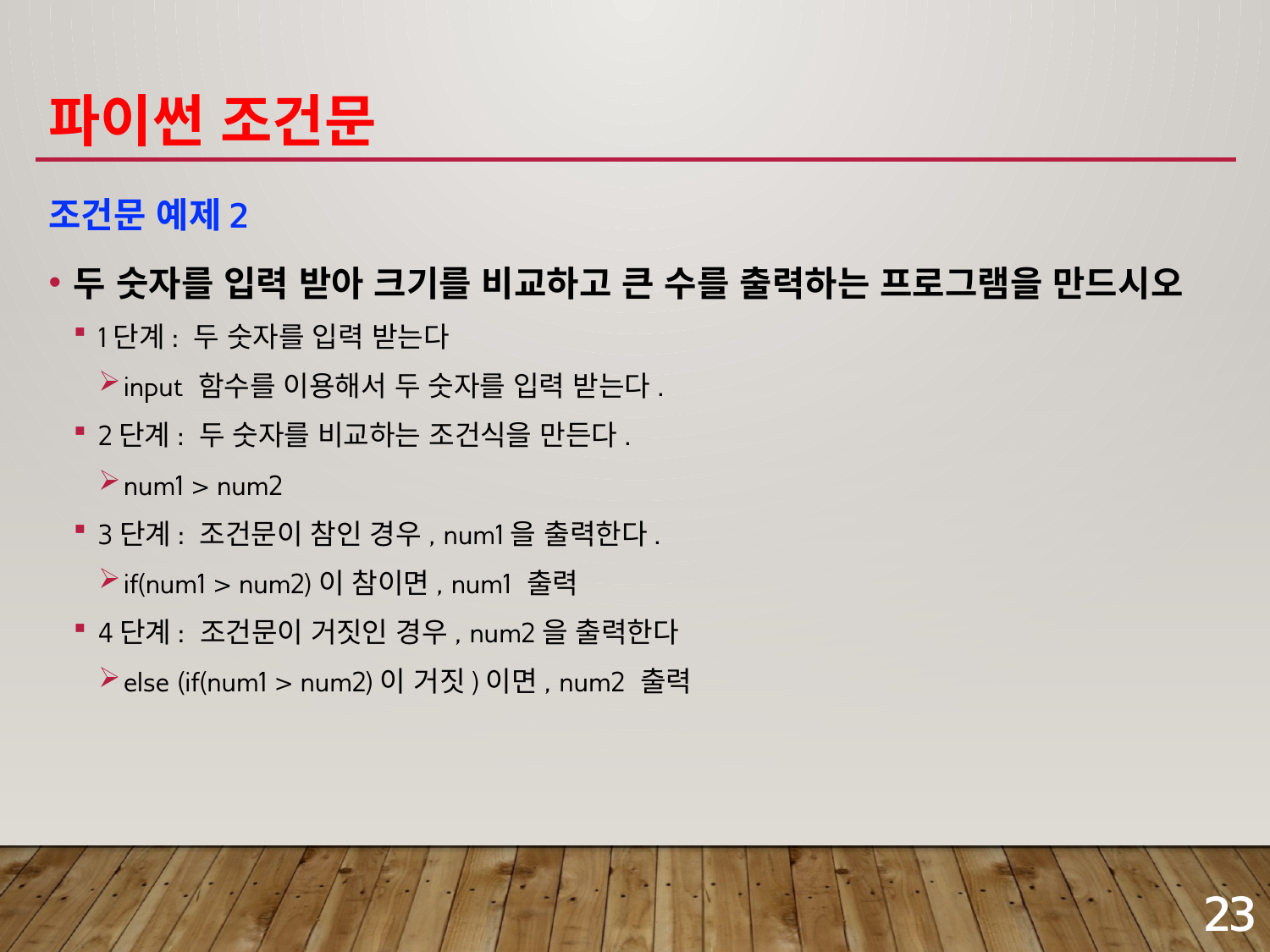

# 파이썬 조건문
조건문 예제2
두 숫자를 입력 받아 크기를 비교하고 큰 수를 출력하는 프로그램을 만드시오
1단계: 두 숫자를 입력 받는다
input 함수를 이용해서 두 숫자를 입력 받는다.
2단계: 두 숫자를 비교하는 조건식을 만든다.
num1 > num2
3단계: 조건문이 참인 경우, num1을 출력한다.
if(num1 > num2)이 참이면, num1 출력
4단계: 조건문이 거짓인 경우, num2을 출력한다
else (if(num1 > num2)이 거짓)이면, num2 출력